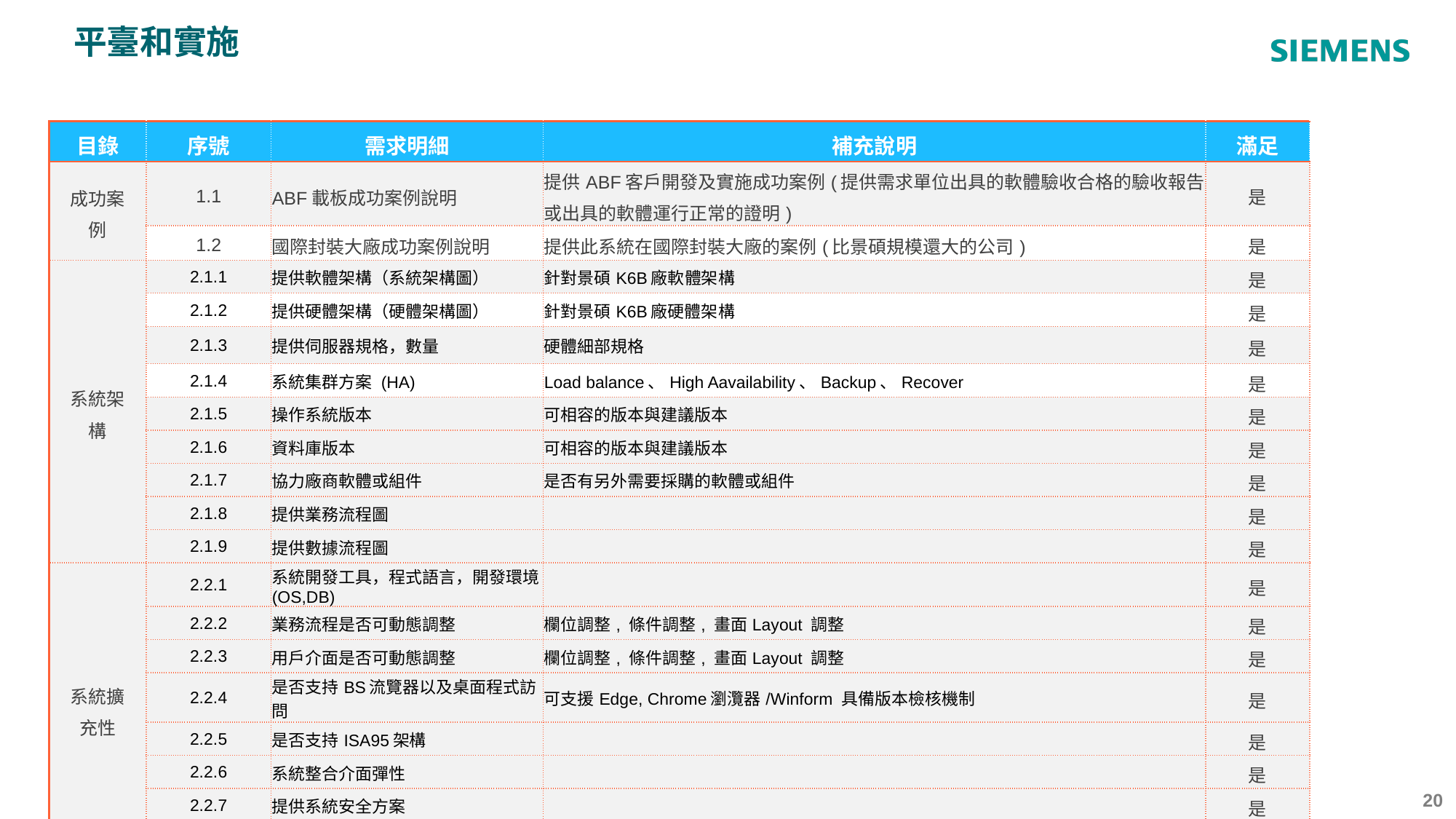

平臺和實施
| 目錄 | 序號 | 需求明細 | 補充說明 | 滿足 |
| --- | --- | --- | --- | --- |
| 成功案例 | 1.1 | ABF載板成功案例說明 | 提供ABF客戶開發及實施成功案例(提供需求單位出具的軟體驗收合格的驗收報告或出具的軟體運行正常的證明) | 是 |
|  | 1.2 | 國際封裝大廠成功案例說明 | 提供此系統在國際封裝大廠的案例(比景碩規模還大的公司) | 是 |
| 系統架構 | 2.1.1 | 提供軟體架構（系統架構圖） | 針對景碩K6B廠軟體架構 | 是 |
|  | 2.1.2 | 提供硬體架構（硬體架構圖） | 針對景碩K6B廠硬體架構 | 是 |
|  | 2.1.3 | 提供伺服器規格，數量 | 硬體細部規格 | 是 |
|  | 2.1.4 | 系統集群方案 (HA) | Load balance、High Aavailability、Backup、Recover | 是 |
|  | 2.1.5 | 操作系統版本 | 可相容的版本與建議版本 | 是 |
|  | 2.1.6 | 資料庫版本 | 可相容的版本與建議版本 | 是 |
|  | 2.1.7 | 協力廠商軟體或組件 | 是否有另外需要採購的軟體或組件 | 是 |
|  | 2.1.8 | 提供業務流程圖 |  | 是 |
|  | 2.1.9 | 提供數據流程圖 |  | 是 |
| 系統擴充性 | 2.2.1 | 系統開發工具，程式語言，開發環境(OS,DB) |  | 是 |
|  | 2.2.2 | 業務流程是否可動態調整 | 欄位調整, 條件調整, 畫面Layout 調整 | 是 |
|  | 2.2.3 | 用戶介面是否可動態調整 | 欄位調整, 條件調整, 畫面Layout 調整 | 是 |
|  | 2.2.4 | 是否支持BS流覽器以及桌面程式訪問 | 可支援Edge, Chrome瀏灠器/Winform 具備版本檢核機制 | 是 |
|  | 2.2.5 | 是否支持ISA95架構 |  | 是 |
|  | 2.2.6 | 系統整合介面彈性 |  | 是 |
|  | 2.2.7 | 提供系統安全方案 |  | 是 |
|  | 2.2.8 | 支持域帳戶登錄 |  | 是 |
20